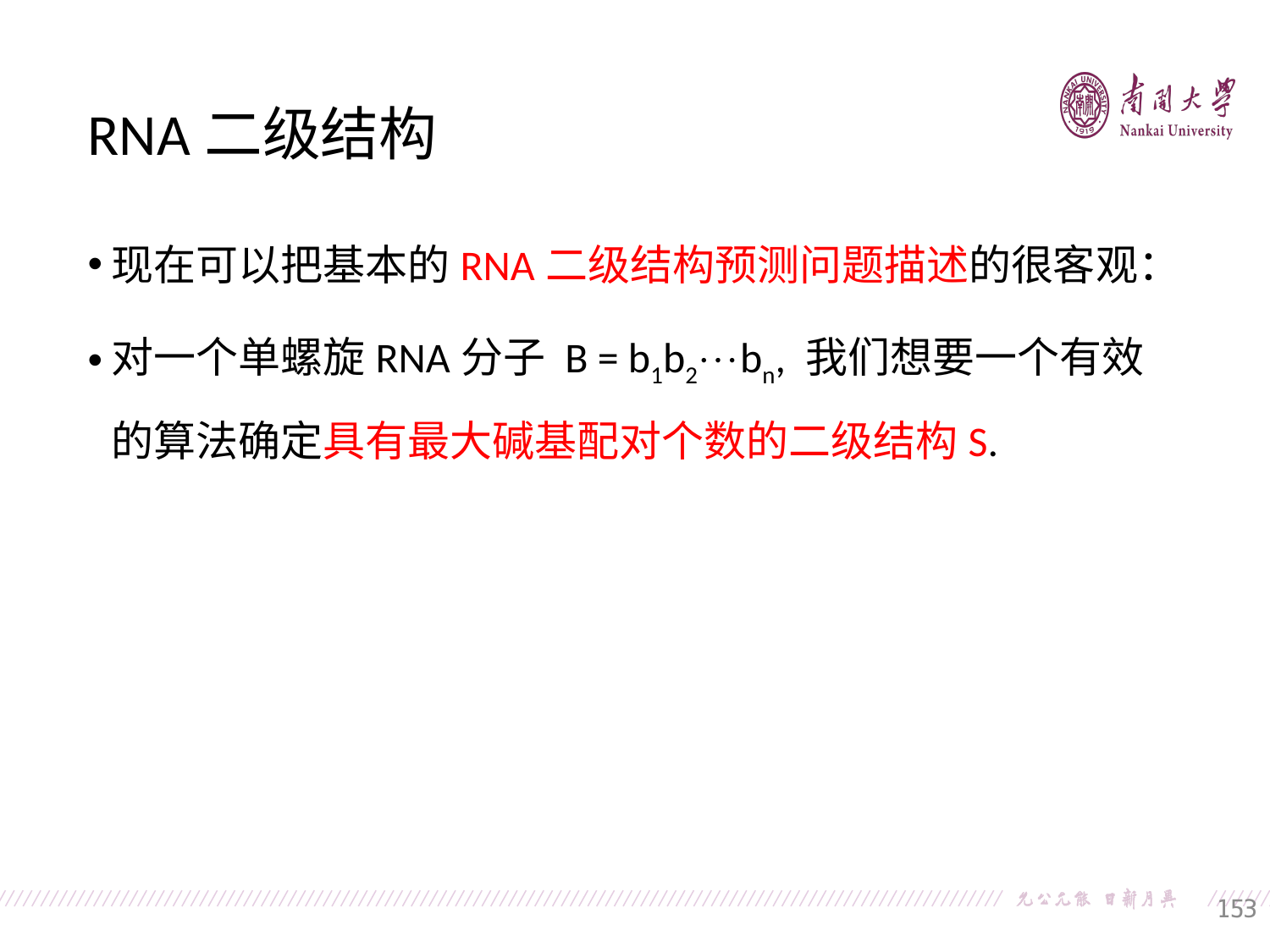

RNA二级结构
现在可以把基本的RNA二级结构预测问题描述的很客观：
对一个单螺旋RNA分子 B = b1b2…bn, 我们想要一个有效的算法确定具有最大碱基配对个数的二级结构S.
153